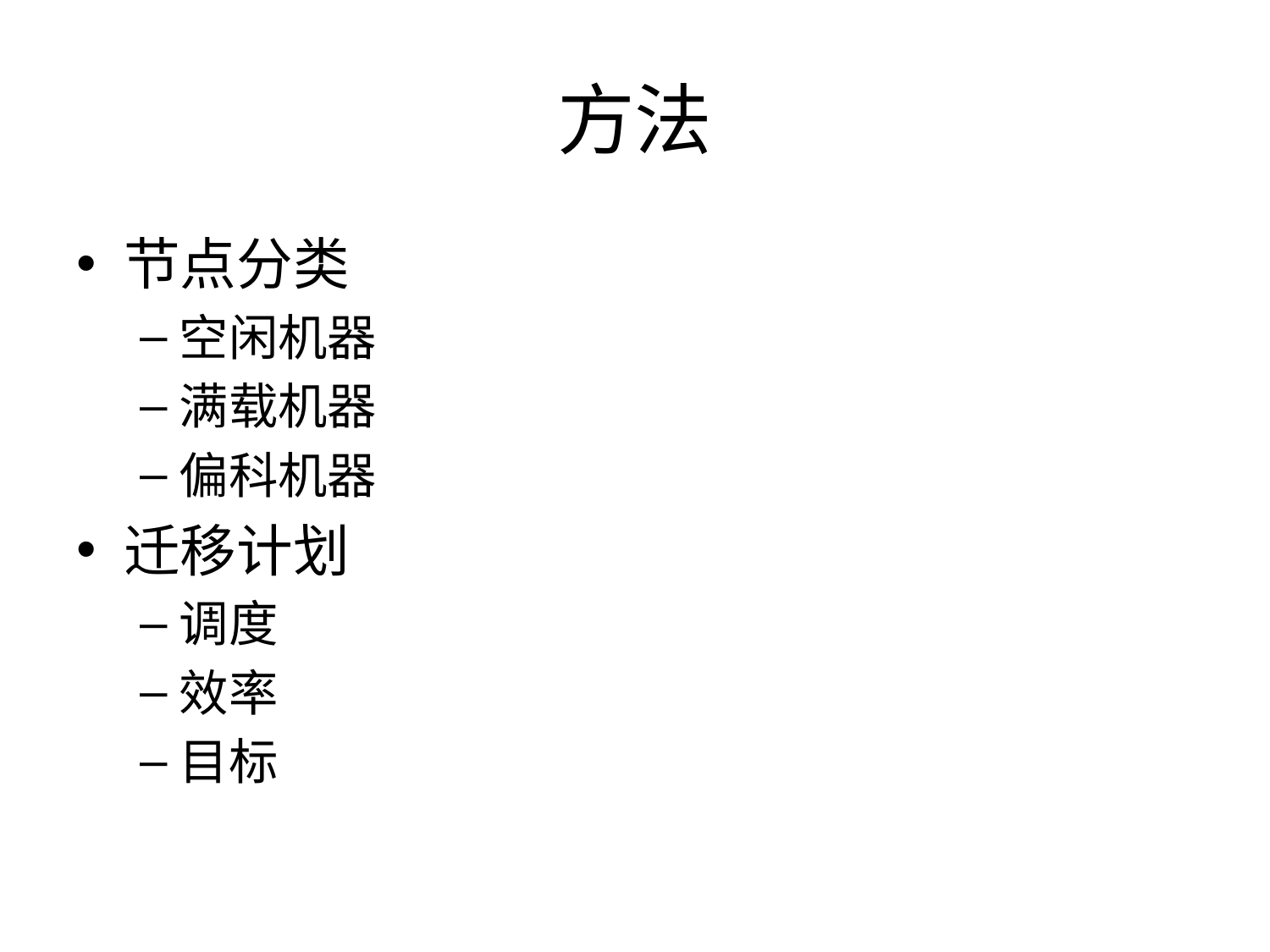

# 方法
节点分类
空闲机器
满载机器
偏科机器
迁移计划
调度
效率
目标